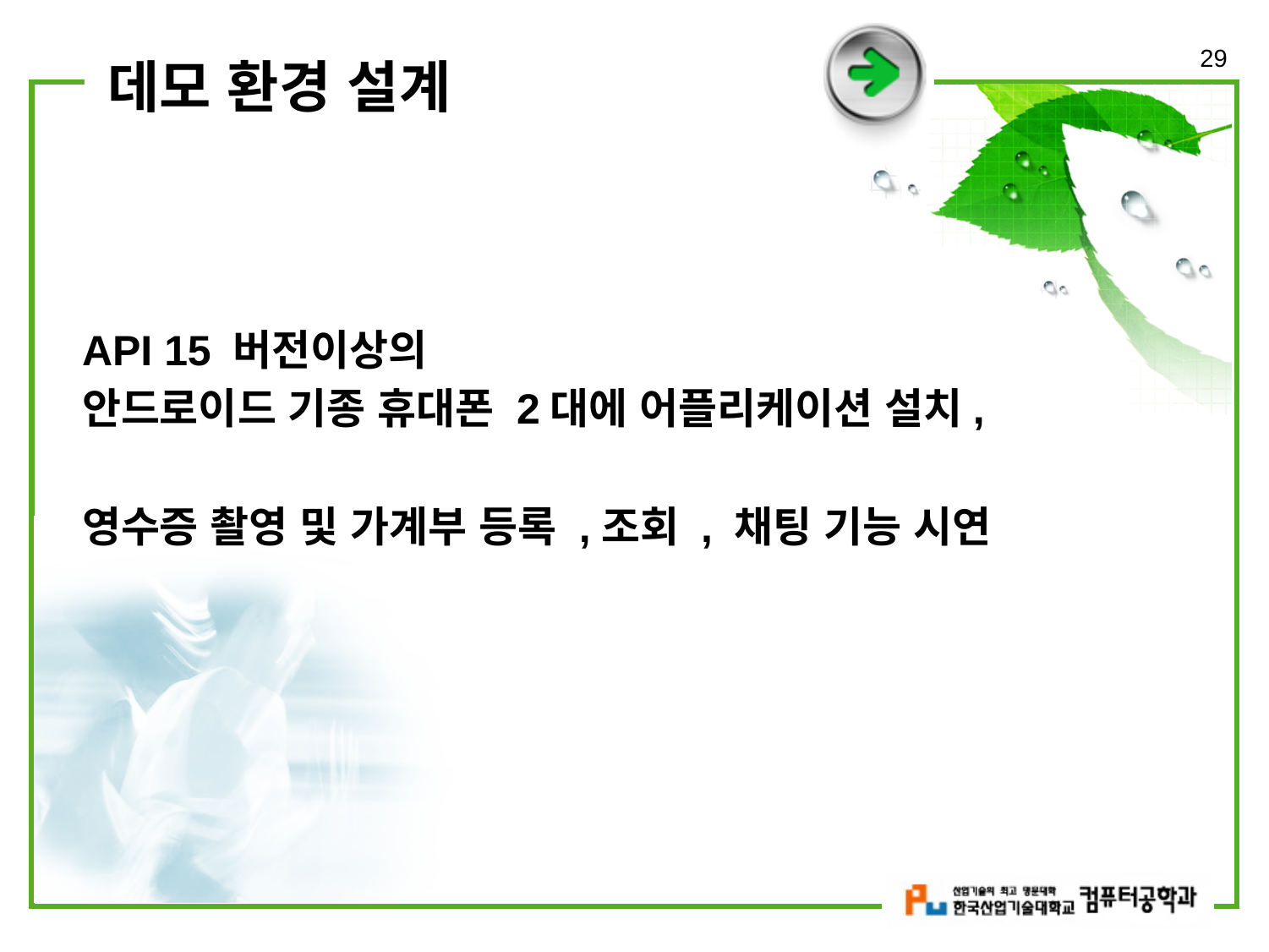

29
# 데모 환경 설계

API 15 버전이상의
안드로이드 기종 휴대폰 2대에 어플리케이션 설치,

영수증 촬영 및 가계부 등록 ,조회 , 채팅 기능 시연